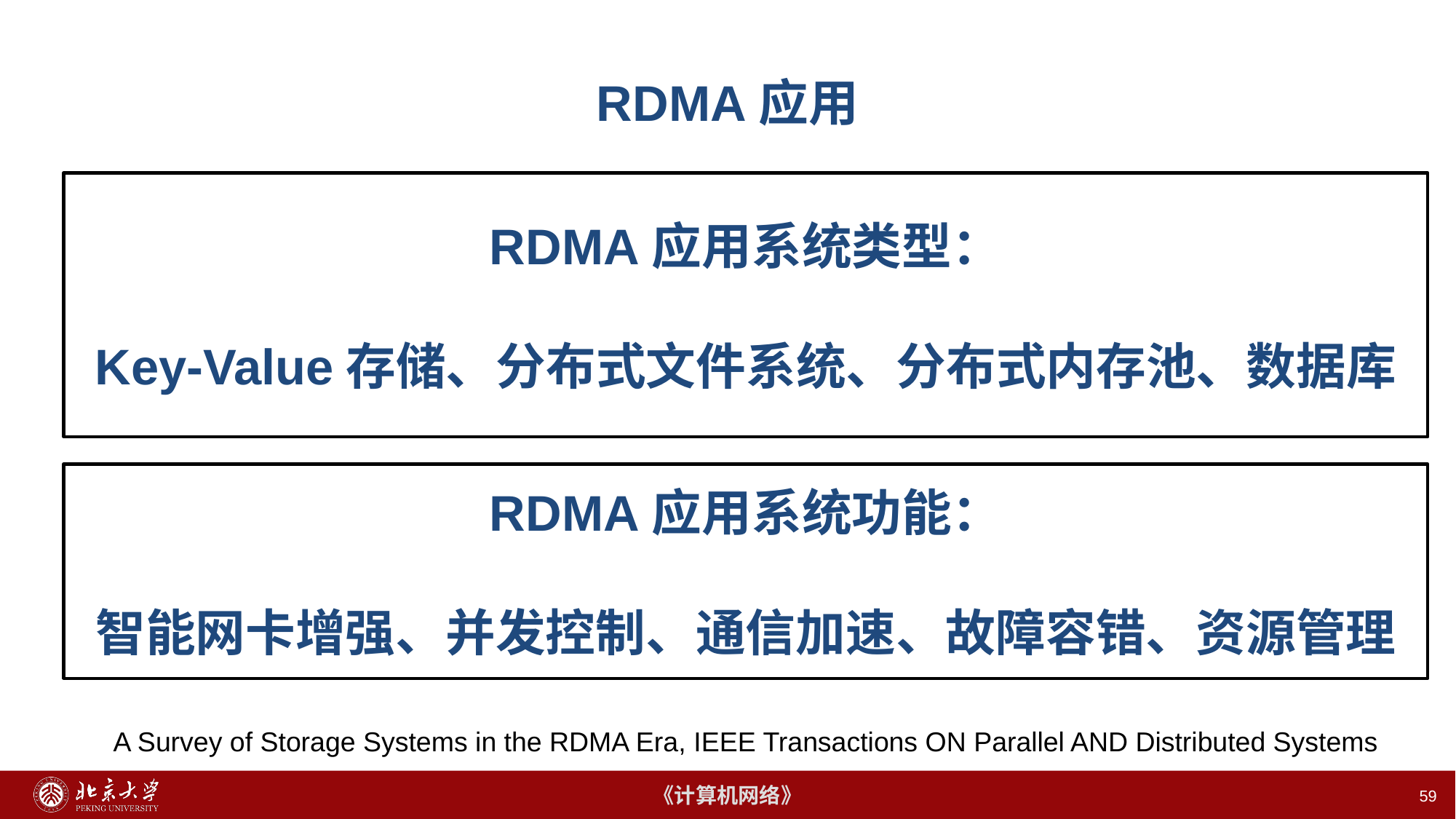

# RDMA应用
RDMA应用系统类型：

Key-Value存储、分布式文件系统、分布式内存池、数据库
RDMA应用系统功能：

智能网卡增强、并发控制、通信加速、故障容错、资源管理
A Survey of Storage Systems in the RDMA Era, IEEE Transactions ON Parallel AND Distributed Systems
59